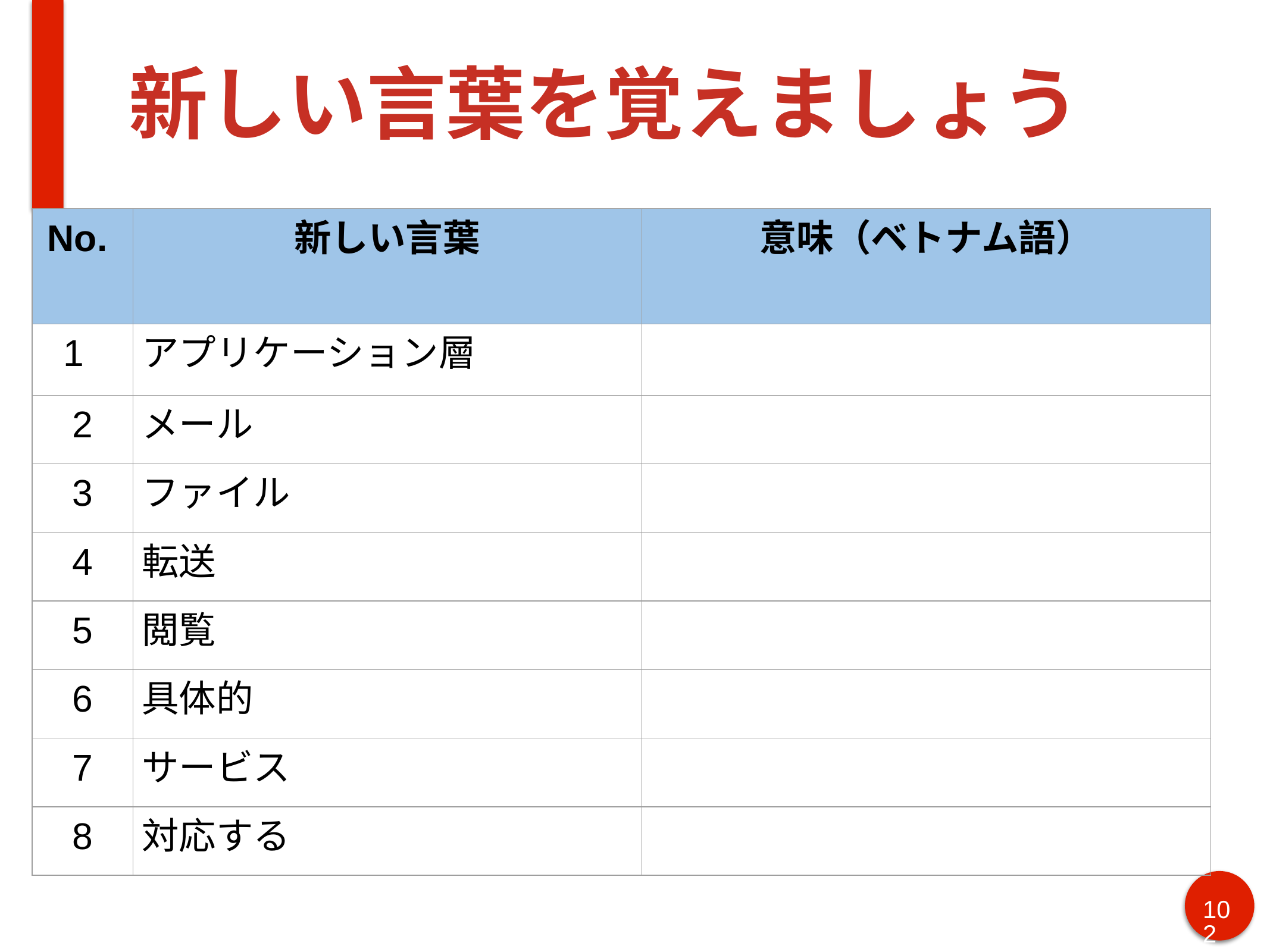

# 新しい言葉を覚えましょう
| No. | 新しい言葉 | 意味（ベトナム語） |
| --- | --- | --- |
| 1 | アプリケーション層 |  |
| 2 | メール |  |
| 3 | ファイル |  |
| 4 | 転送 |  |
| 5 | 閲覧 |  |
| 6 | 具体的 |  |
| 7 | サービス |  |
| 8 | 対応する |  |
102